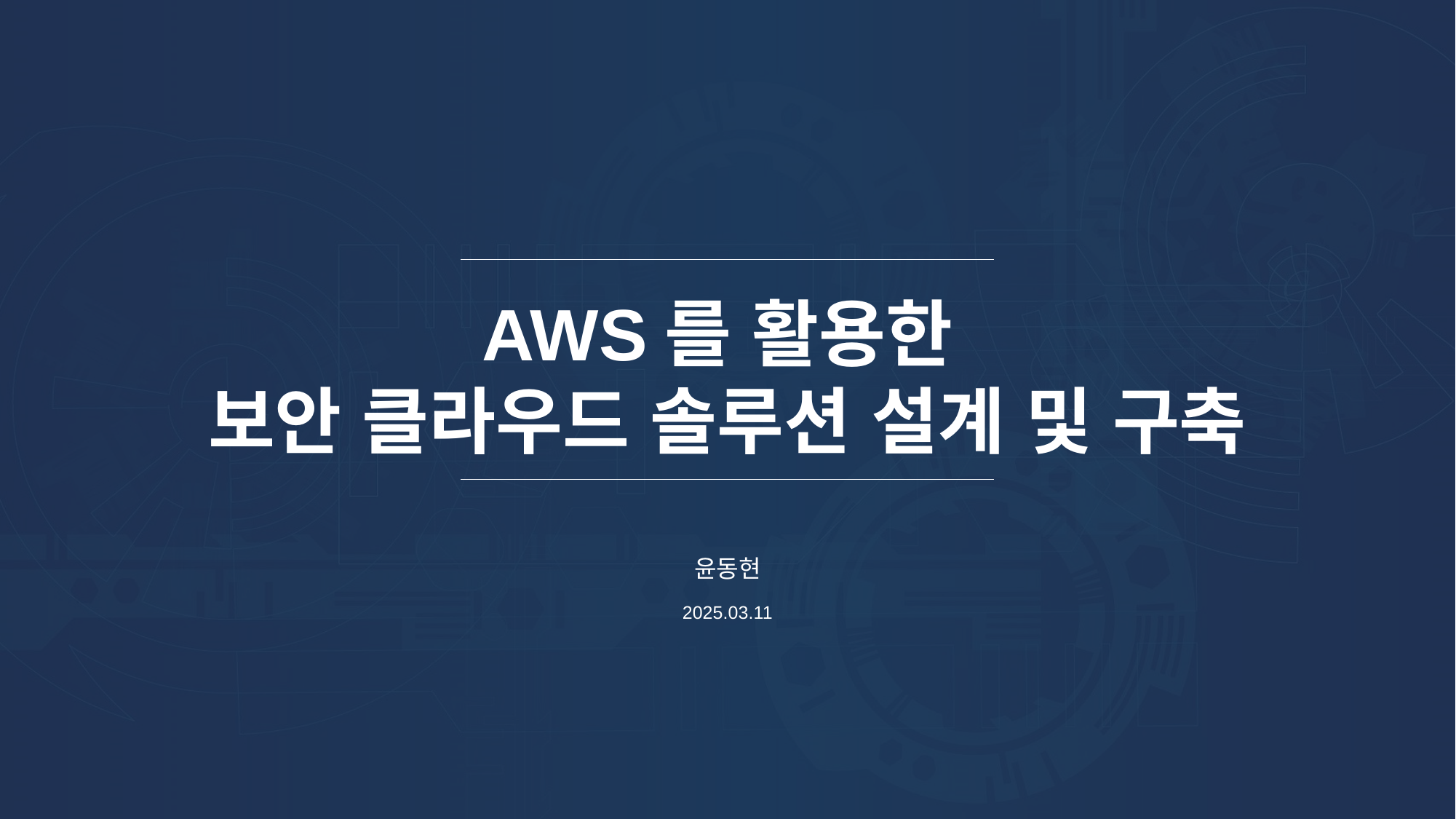

AWS를 활용한
보안 클라우드 솔루션 설계 및 구축

윤동현
2025.03.11